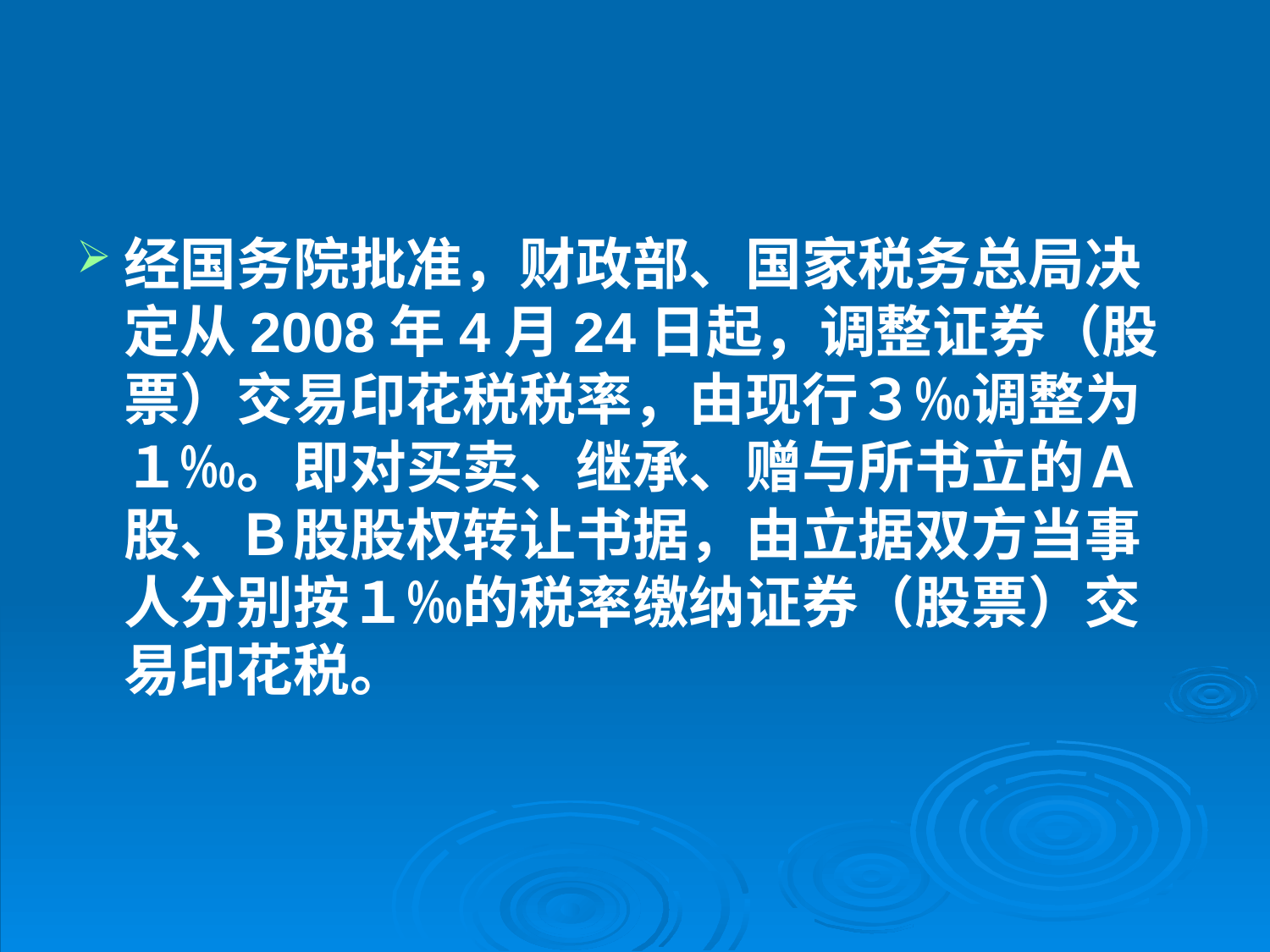

#
经国务院批准，财政部、国家税务总局决定从2008年4月24日起，调整证券（股票）交易印花税税率，由现行３‰调整为１‰。即对买卖、继承、赠与所书立的Ａ股、Ｂ股股权转让书据，由立据双方当事人分别按１‰的税率缴纳证券（股票）交易印花税。